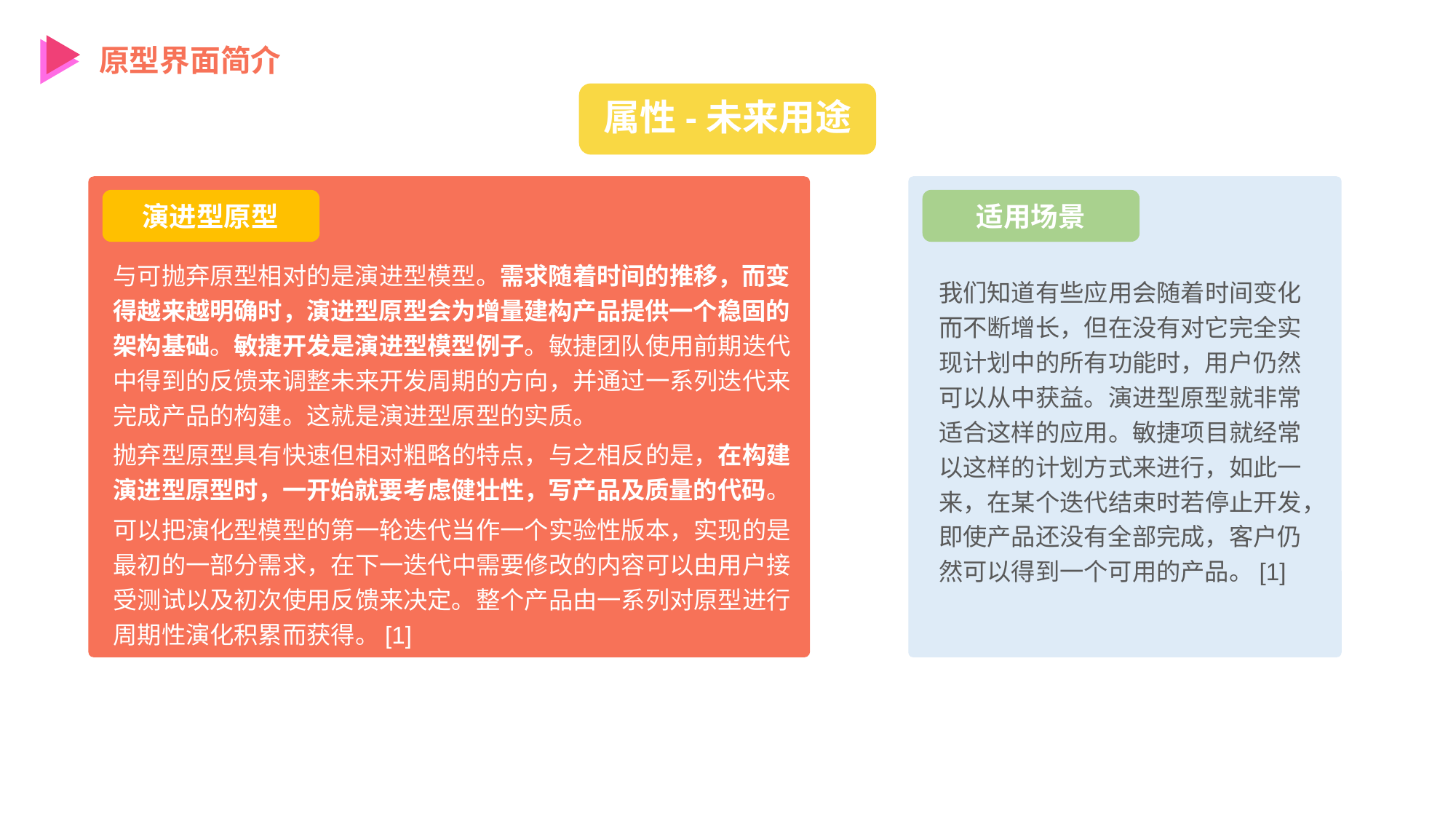

原型界面简介

属性-未来用途

演进型原型

适用场景
与可抛弃原型相对的是演进型模型。需求随着时间的推移，而变得越来越明确时，演进型原型会为增量建构产品提供一个稳固的架构基础。敏捷开发是演进型模型例子。敏捷团队使用前期迭代中得到的反馈来调整未来开发周期的方向，并通过一系列迭代来完成产品的构建。这就是演进型原型的实质。
抛弃型原型具有快速但相对粗略的特点，与之相反的是，在构建演进型原型时，一开始就要考虑健壮性，写产品及质量的代码。
可以把演化型模型的第一轮迭代当作一个实验性版本，实现的是最初的一部分需求，在下一迭代中需要修改的内容可以由用户接受测试以及初次使用反馈来决定。整个产品由一系列对原型进行周期性演化积累而获得。[1]
我们知道有些应用会随着时间变化而不断增长，但在没有对它完全实现计划中的所有功能时，用户仍然可以从中获益。演进型原型就非常适合这样的应用。敏捷项目就经常以这样的计划方式来进行，如此一来，在某个迭代结束时若停止开发，即使产品还没有全部完成，客户仍然可以得到一个可用的产品。[1]